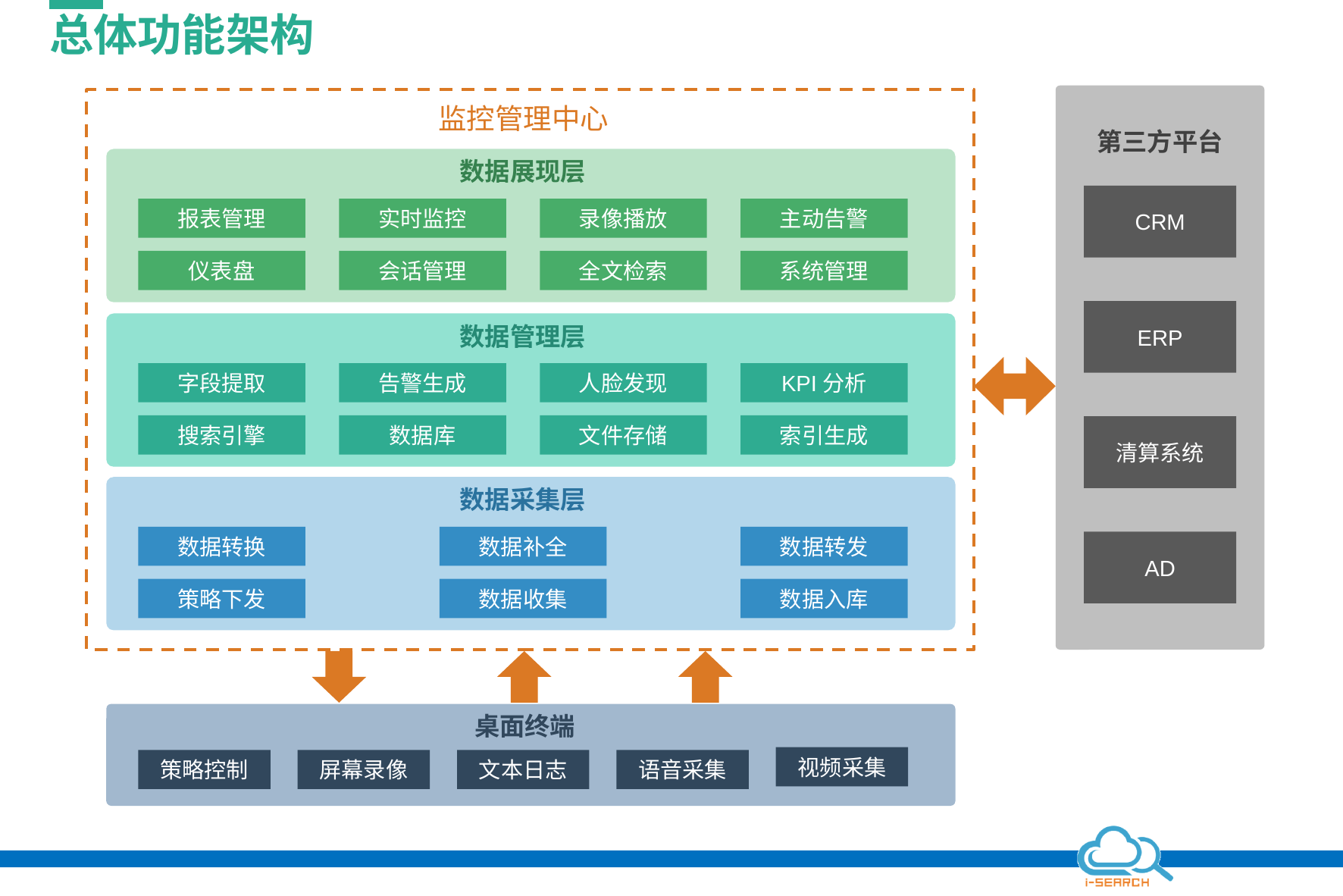

总体功能架构

监控管理中心
第三方平台

数据展现层
CRM
报表管理
实时监控
录像播放
主动告警
仪表盘
会话管理
全文检索
系统管理
ERP

数据管理层

字段提取
告警生成
人脸发现
KPI分析
搜索引擎
数据库
文件存储
索引生成
清算系统

数据采集层
数据转换
数据补全
数据转发
AD
策略下发
数据收集
数据入库

桌面终端
视频采集
策略控制
屏幕录像
文本日志
语音采集